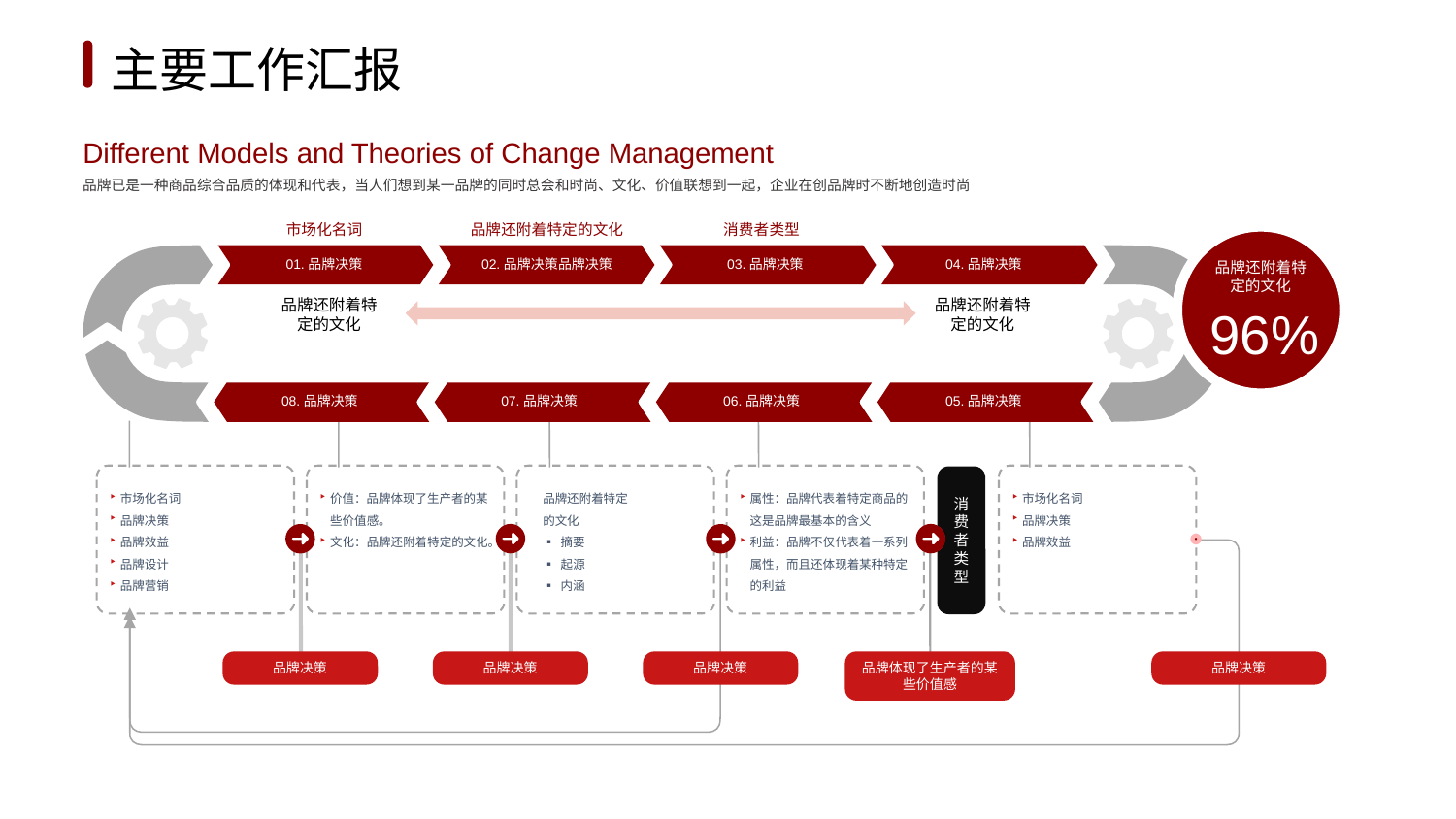

1
2
3
4
5
6
主要工作汇报

Different Models and Theories of Change Management
品牌已是一种商品综合品质的体现和代表，当人们想到某一品牌的同时总会和时尚、文化、价值联想到一起，企业在创品牌时不断地创造时尚
市场化名词
品牌还附着特定的文化
消费者类型

01.品牌决策
02.品牌决策品牌决策
03.品牌决策
04.品牌决策

08.品牌决策
07.品牌决策
06.品牌决策
05.品牌决策

品牌还附着特定的文化
品牌还附着特定的文化
品牌还附着特定的文化
96%

市场化名词
品牌决策
品牌效益
品牌设计
品牌营销
价值：品牌体现了生产者的某些价值感。
文化：品牌还附着特定的文化。
品牌还附着特定
的文化
▪ 摘要
▪ 起源
▪ 内涵
属性：品牌代表着特定商品的这是品牌最基本的含义
利益：品牌不仅代表着一系列属性，而且还体现着某种特定的利益
市场化名词
品牌决策
品牌效益

消费者类型

品牌体现了生产者的某些价值感
品牌决策
品牌决策
品牌决策
品牌决策